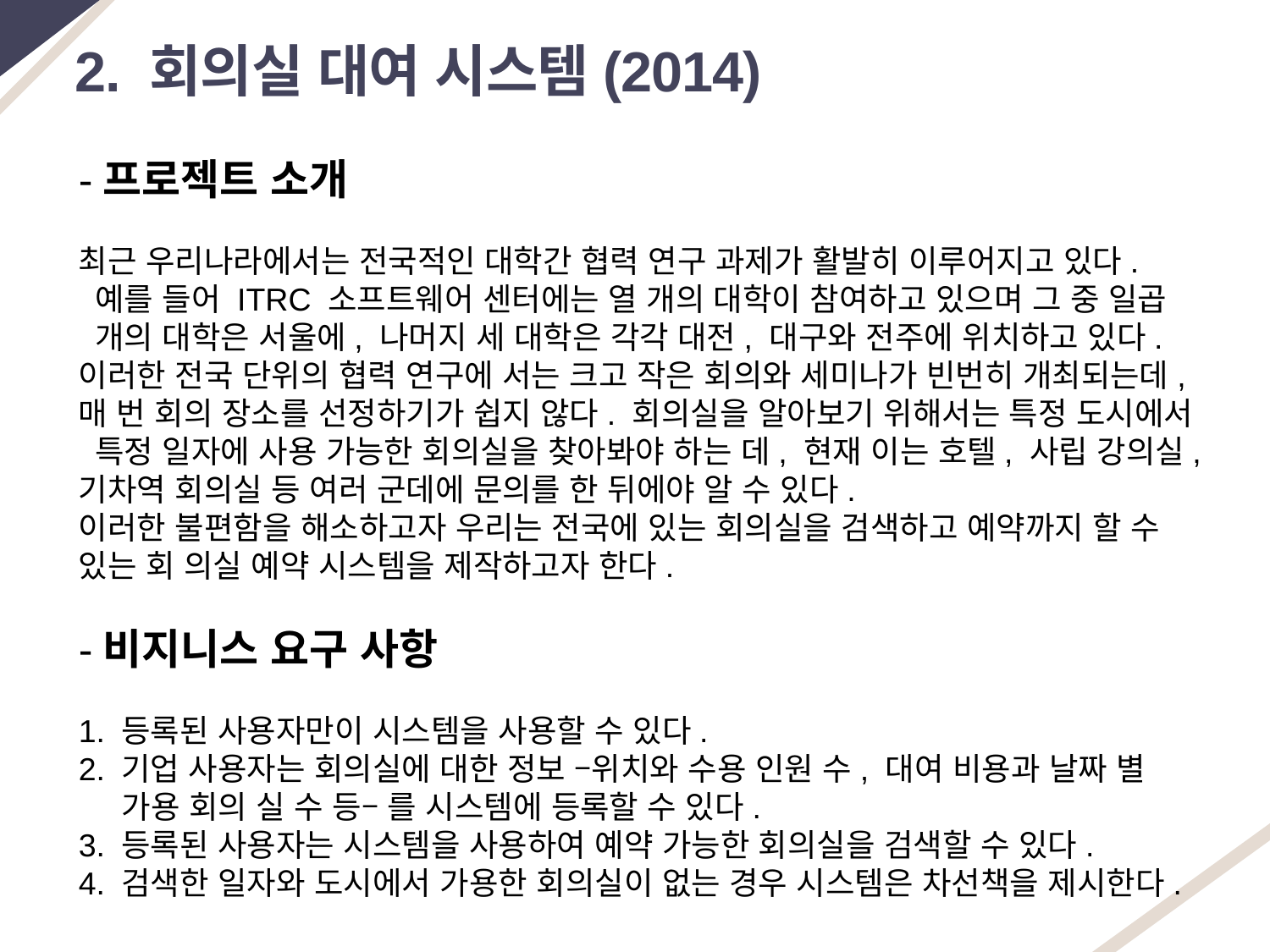

2. 회의실 대여 시스템(2014)
-프로젝트 소개

최근 우리나라에서는 전국적인 대학간 협력 연구 과제가 활발히 이루어지고 있다.
 예를 들어 ITRC 소프트웨어 센터에는 열 개의 대학이 참여하고 있으며 그 중 일곱
 개의 대학은 서울에, 나머지 세 대학은 각각 대전, 대구와 전주에 위치하고 있다.
이러한 전국 단위의 협력 연구에 서는 크고 작은 회의와 세미나가 빈번히 개최되는데,
매 번 회의 장소를 선정하기가 쉽지 않다. 회의실을 알아보기 위해서는 특정 도시에서
 특정 일자에 사용 가능한 회의실을 찾아봐야 하는 데, 현재 이는 호텔, 사립 강의실,
기차역 회의실 등 여러 군데에 문의를 한 뒤에야 알 수 있다.
이러한 불편함을 해소하고자 우리는 전국에 있는 회의실을 검색하고 예약까지 할 수
있는 회 의실 예약 시스템을 제작하고자 한다.

-비지니스 요구 사항

1. 등록된 사용자만이 시스템을 사용할 수 있다.
2. 기업 사용자는 회의실에 대한 정보 –위치와 수용 인원 수, 대여 비용과 날짜 별
    가용 회의 실 수 등– 를 시스템에 등록할 수 있다.
3. 등록된 사용자는 시스템을 사용하여 예약 가능한 회의실을 검색할 수 있다.
4. 검색한 일자와 도시에서 가용한 회의실이 없는 경우 시스템은 차선책을 제시한다.